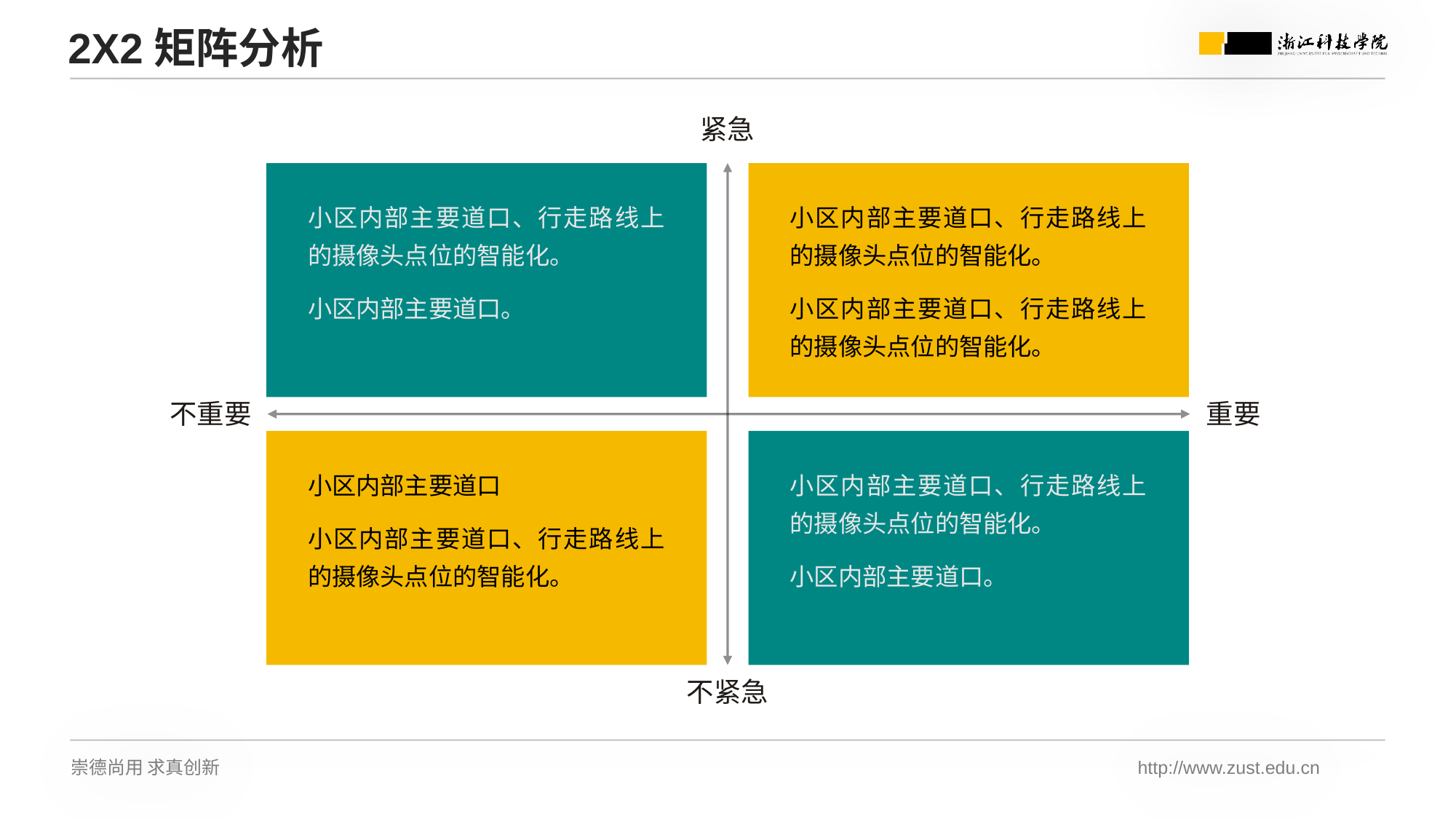

2X2矩阵分析

紧急

小区内部主要道口、行走路线上的摄像头点位的智能化。
小区内部主要道口。

小区内部主要道口、行走路线上的摄像头点位的智能化。
小区内部主要道口、行走路线上的摄像头点位的智能化。

不重要
重要
小区内部主要道口
小区内部主要道口、行走路线上的摄像头点位的智能化。

小区内部主要道口、行走路线上的摄像头点位的智能化。
小区内部主要道口。

不紧急